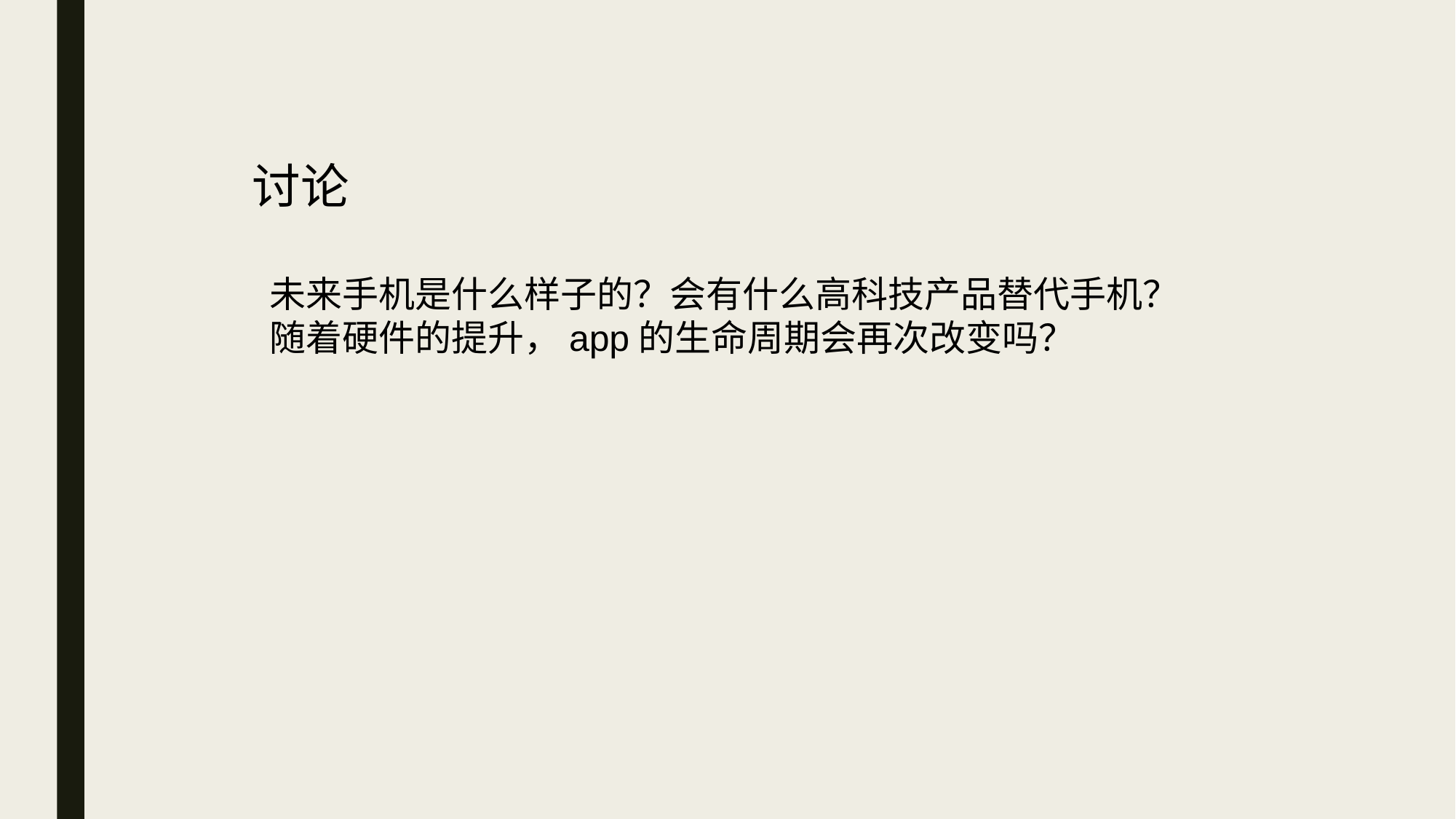

讨论
未来手机是什么样子的？会有什么高科技产品替代手机？
随着硬件的提升，app的生命周期会再次改变吗？